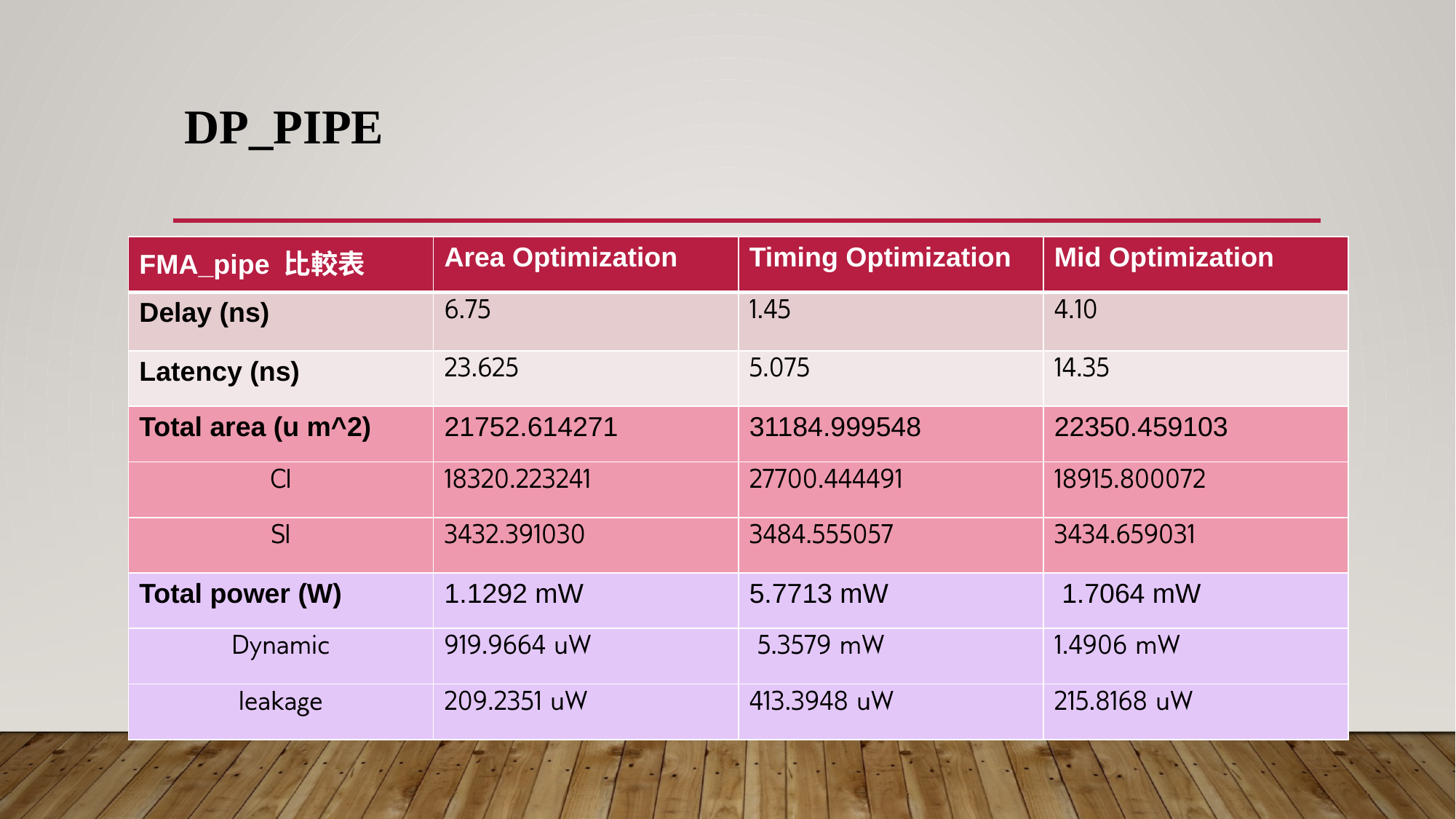

# DP_pipe
| FMA\_pipe 比較表 | Area Optimization | Timing Optimization | Mid Optimization |
| --- | --- | --- | --- |
| Delay (ns) | 6.75 | 1.45 | 4.10 |
| Latency (ns) | 23.625 | 5.075 | 14.35 |
| Total area (u m^2) | 21752.614271 | 31184.999548 | 22350.459103 |
| Cl | 18320.223241 | 27700.444491 | 18915.800072 |
| Sl | 3432.391030 | 3484.555057 | 3434.659031 |
| Total power (W) | 1.1292 mW | 5.7713 mW | 1.7064 mW |
| Dynamic | 919.9664 uW | 5.3579 mW | 1.4906 mW |
| leakage | 209.2351 uW | 413.3948 uW | 215.8168 uW |